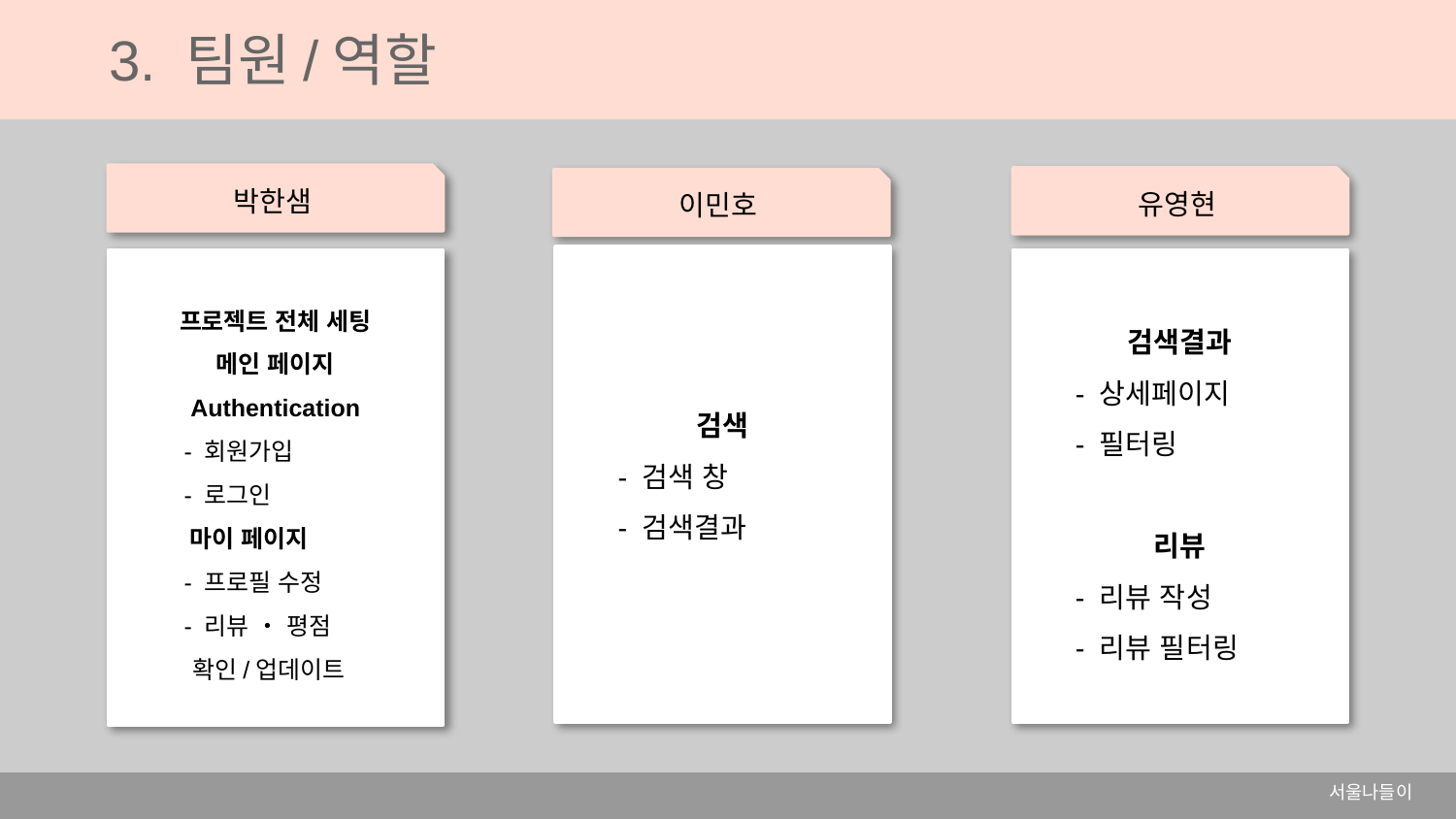

3. 팀원/역할
박한샘
유영현
이민호
검색
      - 검색 창
      - 검색결과

프로젝트 전체 세팅
메인 페이지
Authentication
         - 회원가입
         - 로그인
         마이 페이지
         - 프로필 수정
         - 리뷰 ・ 평점
확인/업데이트
검색결과
      - 상세페이지
      - 필터링

리뷰
      - 리뷰 작성
      - 리뷰 필터링
서울나들이